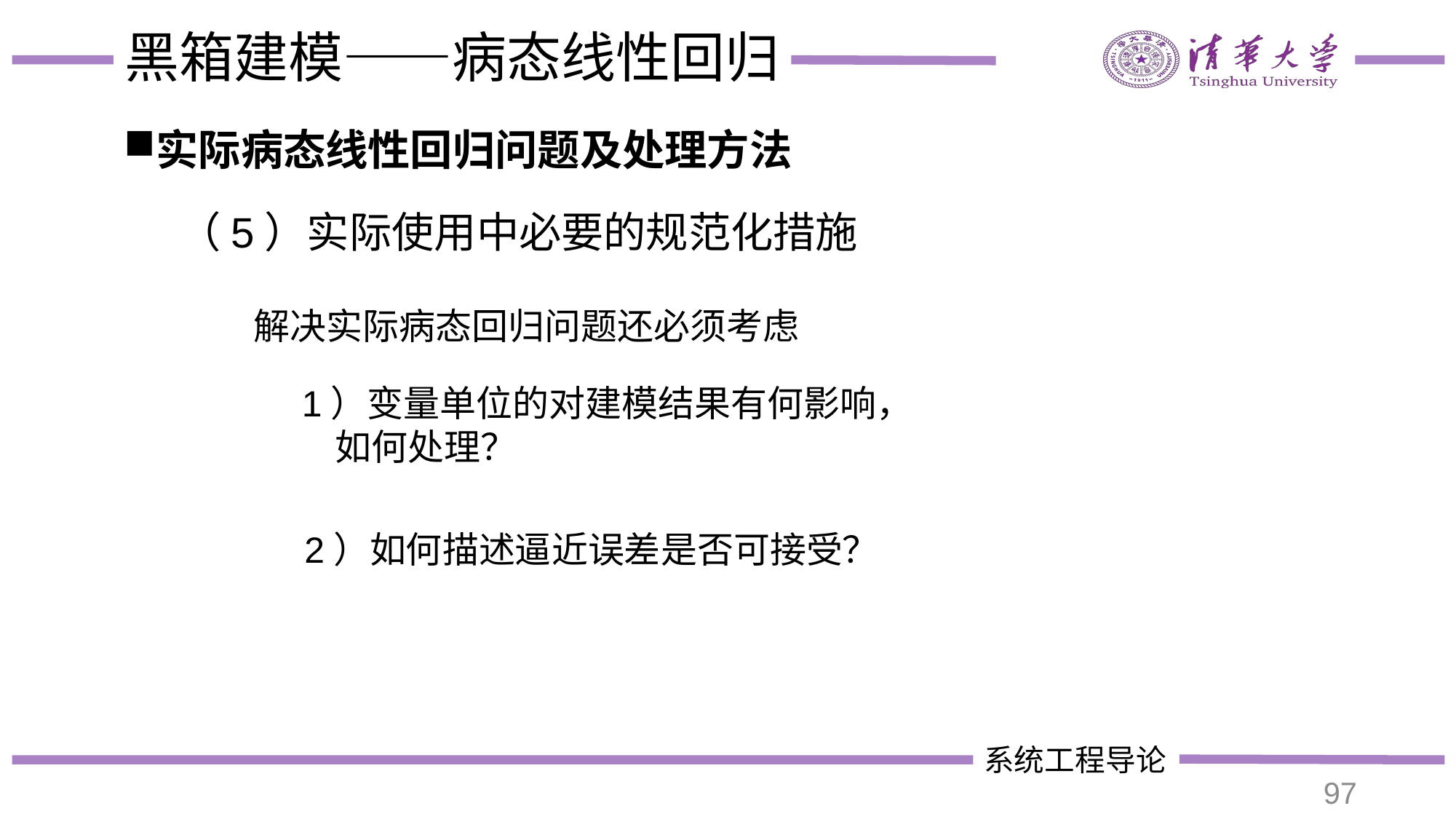

# 黑箱建模——病态线性回归
实际病态线性回归问题及处理方法
（5）实际使用中必要的规范化措施

解决实际病态回归问题还必须考虑
1）变量单位的对建模结果有何影响，
   如何处理？
2）如何描述逼近误差是否可接受？
97